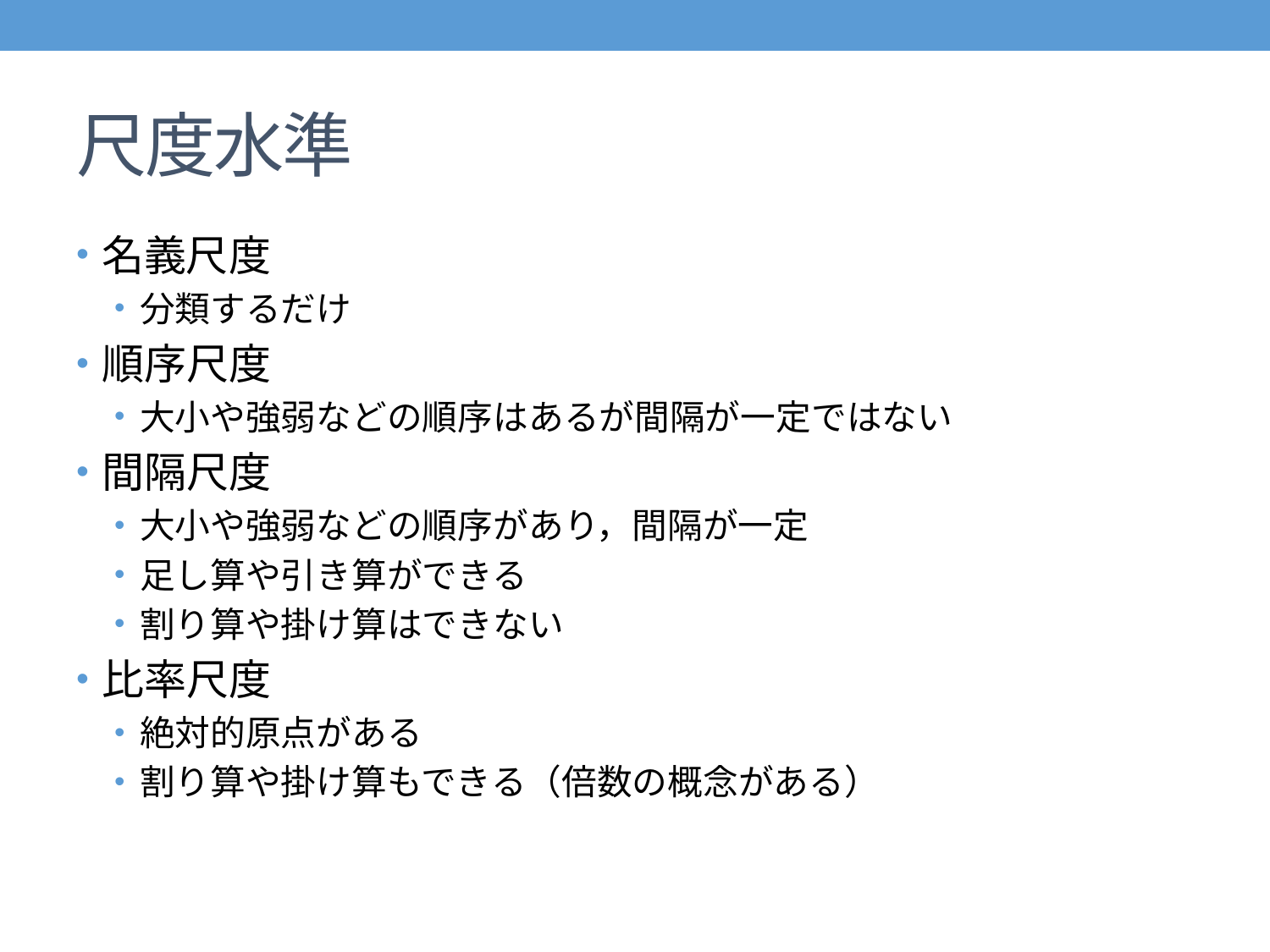

# 尺度水準
名義尺度
分類するだけ
順序尺度
大小や強弱などの順序はあるが間隔が一定ではない
間隔尺度
大小や強弱などの順序があり，間隔が一定
足し算や引き算ができる
割り算や掛け算はできない
比率尺度
絶対的原点がある
割り算や掛け算もできる（倍数の概念がある）